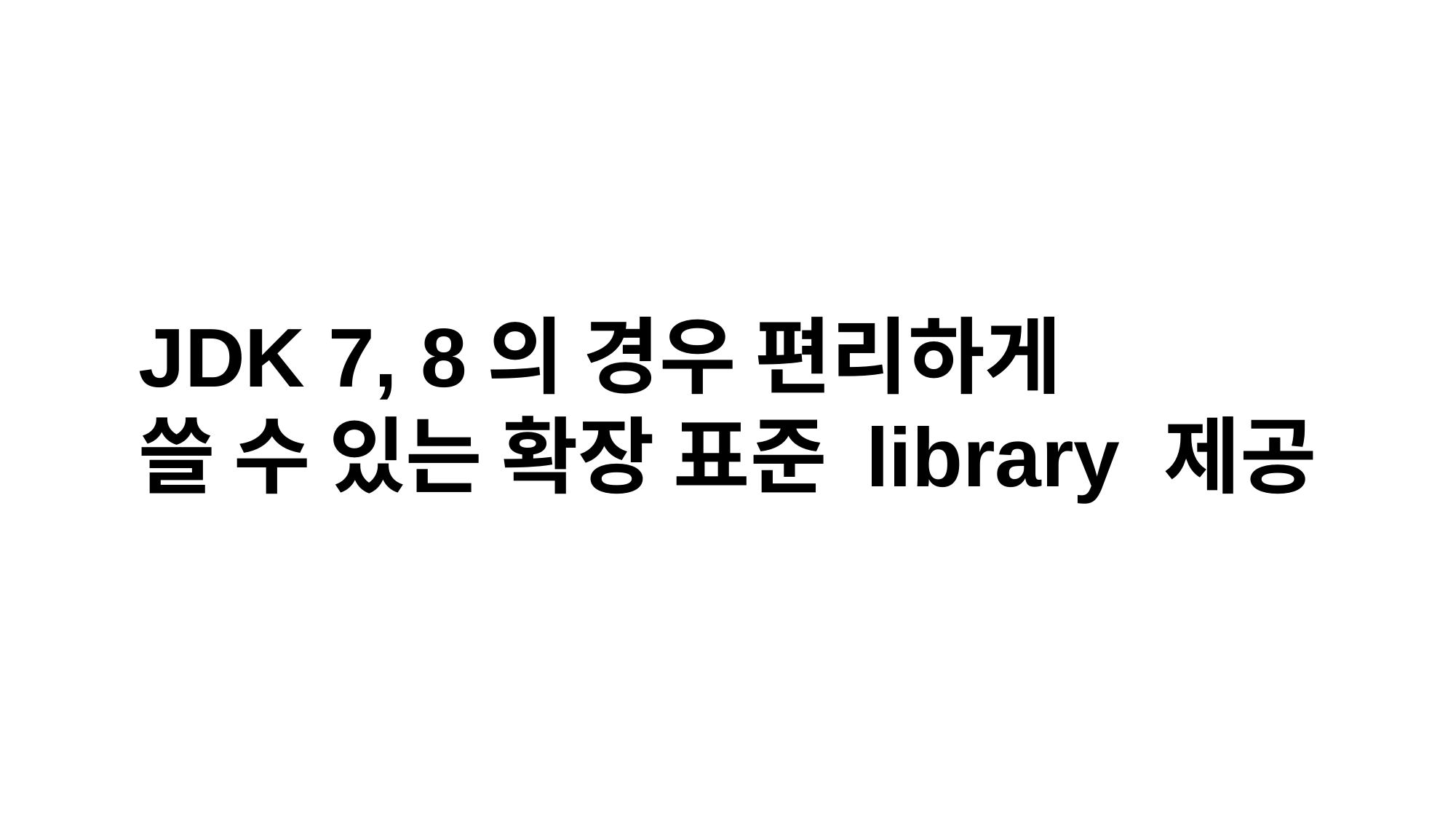

JDK 7, 8의 경우 편리하게
쓸 수 있는 확장 표준 library 제공